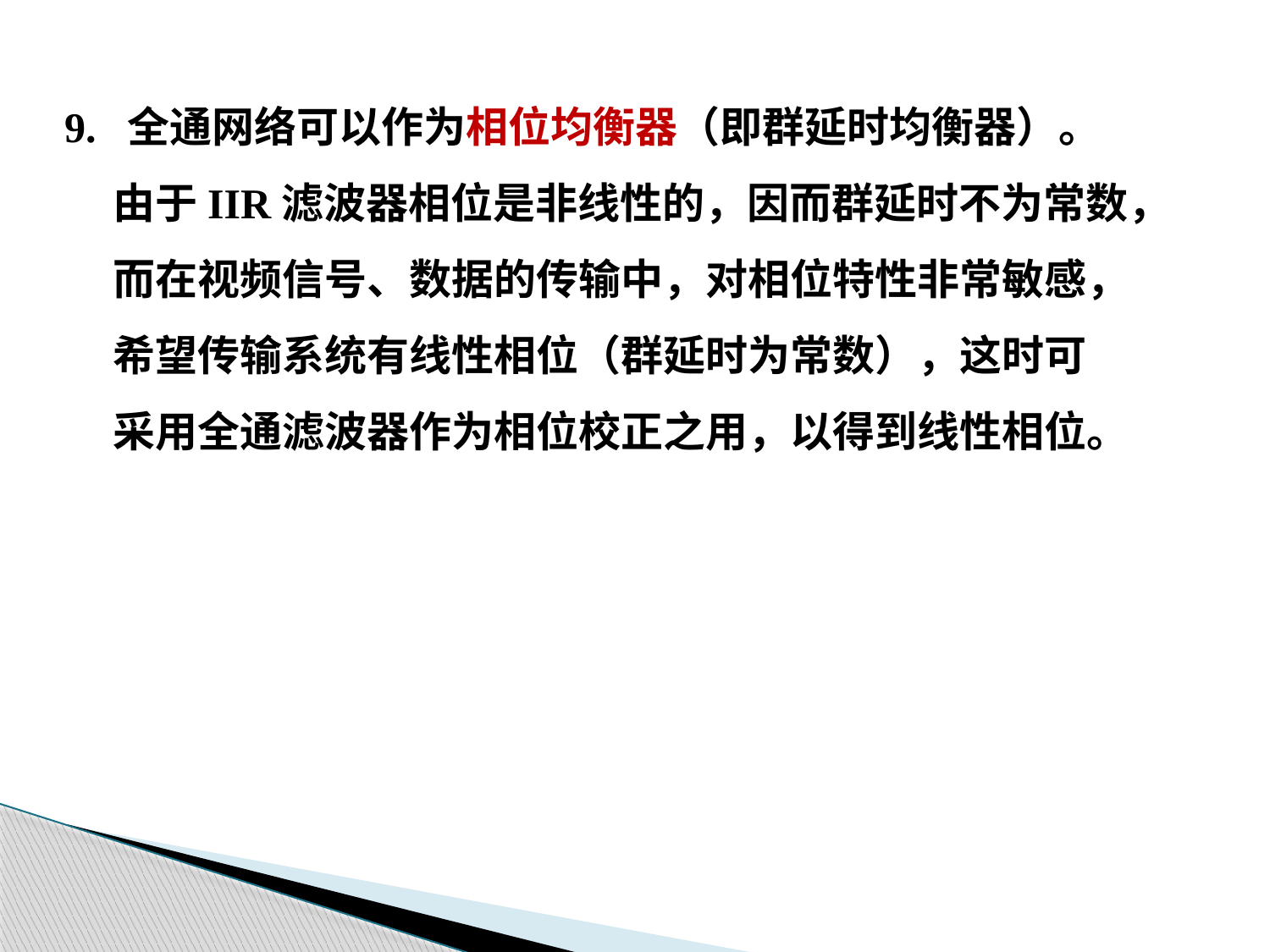

9.  全通网络可以作为相位均衡器（即群延时均衡器）。
    由于IIR滤波器相位是非线性的，因而群延时不为常数，
    而在视频信号、数据的传输中，对相位特性非常敏感，
    希望传输系统有线性相位（群延时为常数），这时可
    采用全通滤波器作为相位校正之用，以得到线性相位。